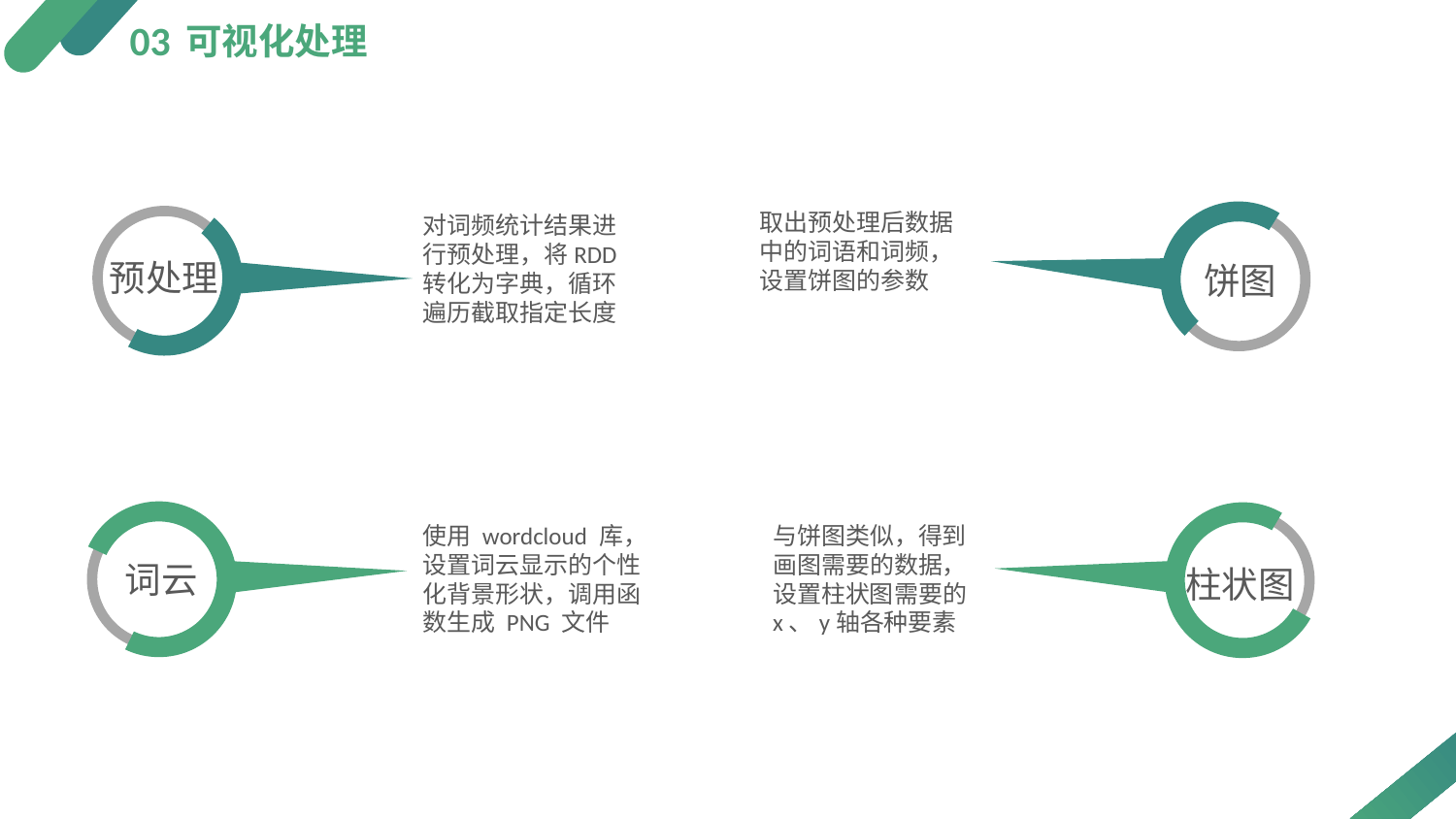

03
可视化处理

取出预处理后数据中的词语和词频，设置饼图的参数
对词频统计结果进行预处理，将RDD转化为字典，循环遍历截取指定长度
预处理
饼图

使用 wordcloud 库，设置词云显示的个性化背景形状，调用函数生成 PNG 文件
与饼图类似，得到画图需要的数据，设置柱状图需要的
x、y轴各种要素
词云
柱状图